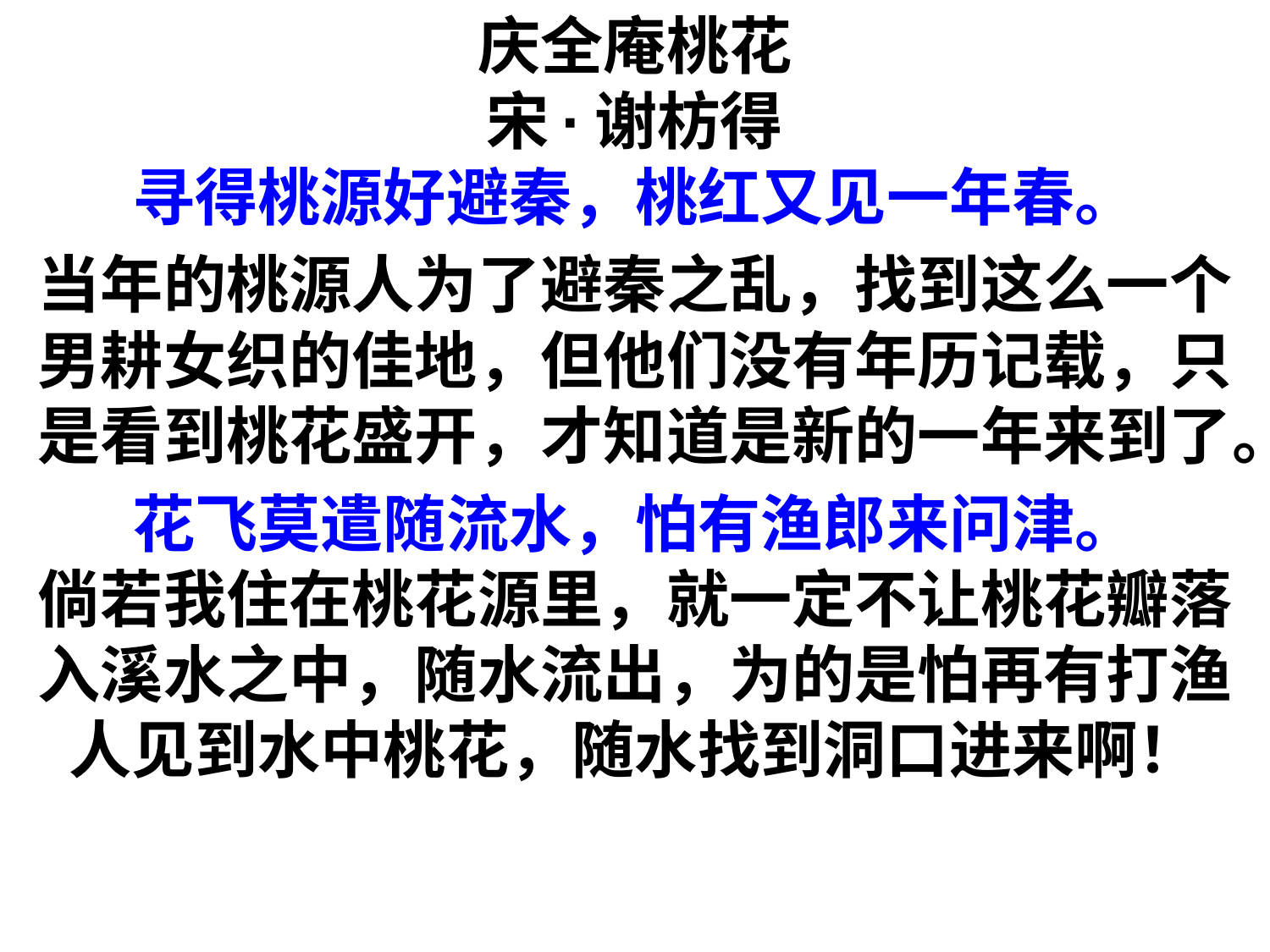

庆全庵桃花
宋·谢枋得
寻得桃源好避秦，桃红又见一年春。
当年的桃源人为了避秦之乱，找到这么一个男耕女织的佳地，但他们没有年历记载，只是看到桃花盛开，才知道是新的一年来到了。
花飞莫遣随流水，怕有渔郎来问津。
倘若我住在桃花源里，就一定不让桃花瓣落入溪水之中，随水流出，为的是怕再有打渔人见到水中桃花，随水找到洞口进来啊！